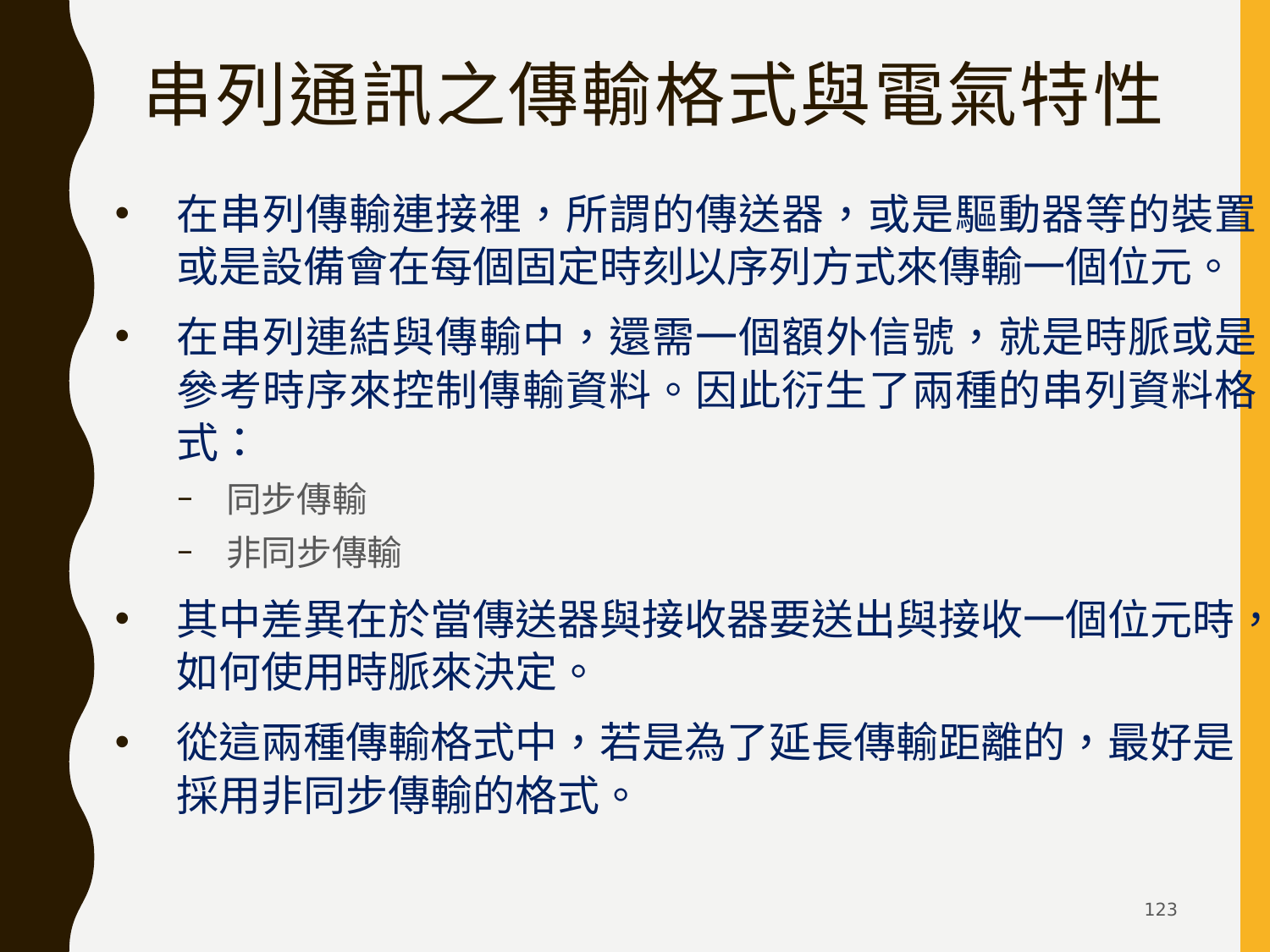

# 串列通訊之傳輸格式與電氣特性
在串列傳輸連接裡，所謂的傳送器，或是驅動器等的裝置或是設備會在每個固定時刻以序列方式來傳輸一個位元。
在串列連結與傳輸中，還需一個額外信號，就是時脈或是參考時序來控制傳輸資料。因此衍生了兩種的串列資料格式：
同步傳輸
非同步傳輸
其中差異在於當傳送器與接收器要送出與接收一個位元時，如何使用時脈來決定。
從這兩種傳輸格式中，若是為了延長傳輸距離的，最好是採用非同步傳輸的格式。

123